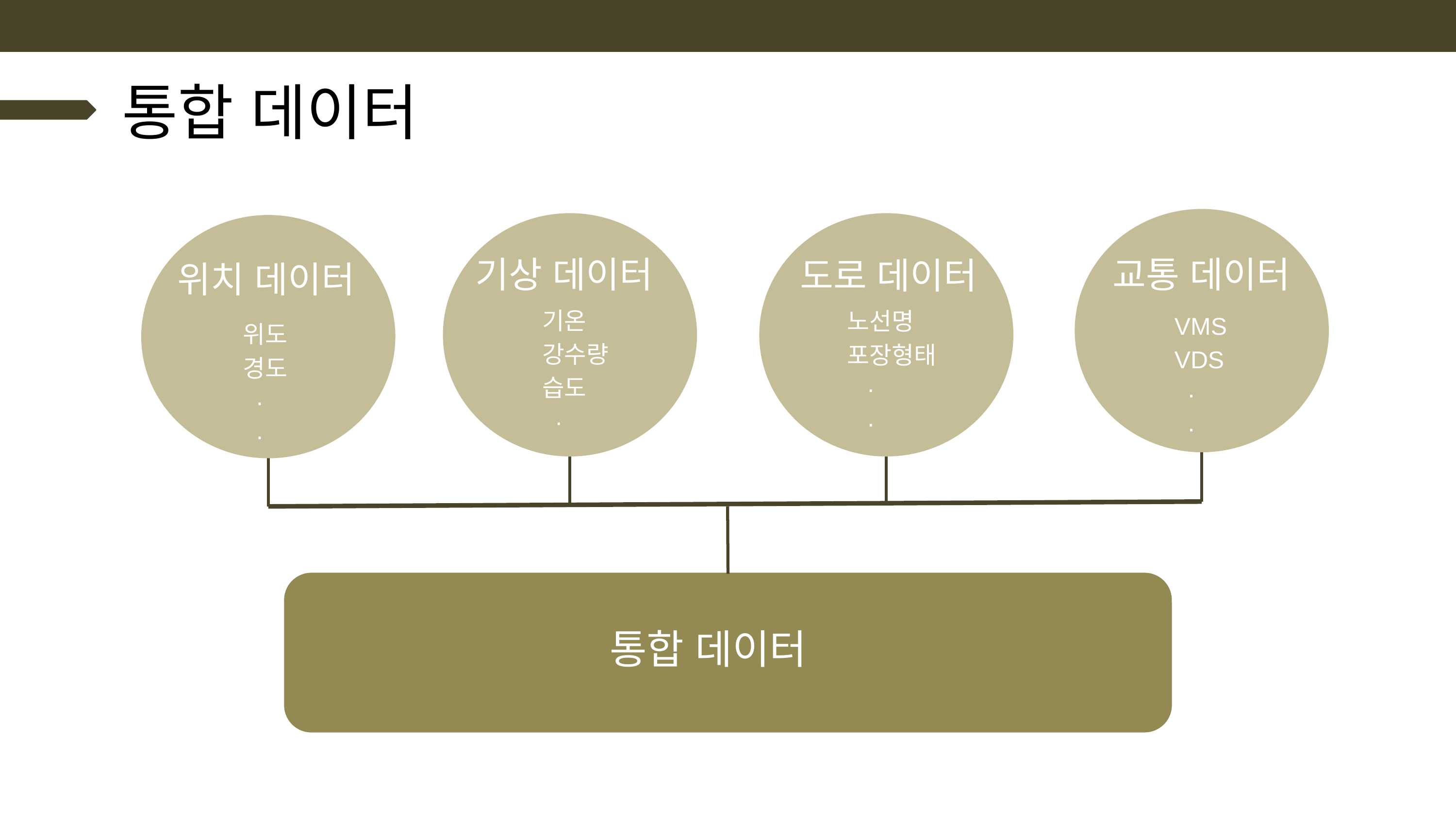

통합 데이터

기상 데이터
교통 데이터
도로 데이터
위치 데이터
기온
강수량
습도
  ∙
  ∙

노선명
포장형태
   ∙
   ∙

VMS
VDS
  ∙
  ∙

위도
경도
  ∙
  ∙

통합 데이터